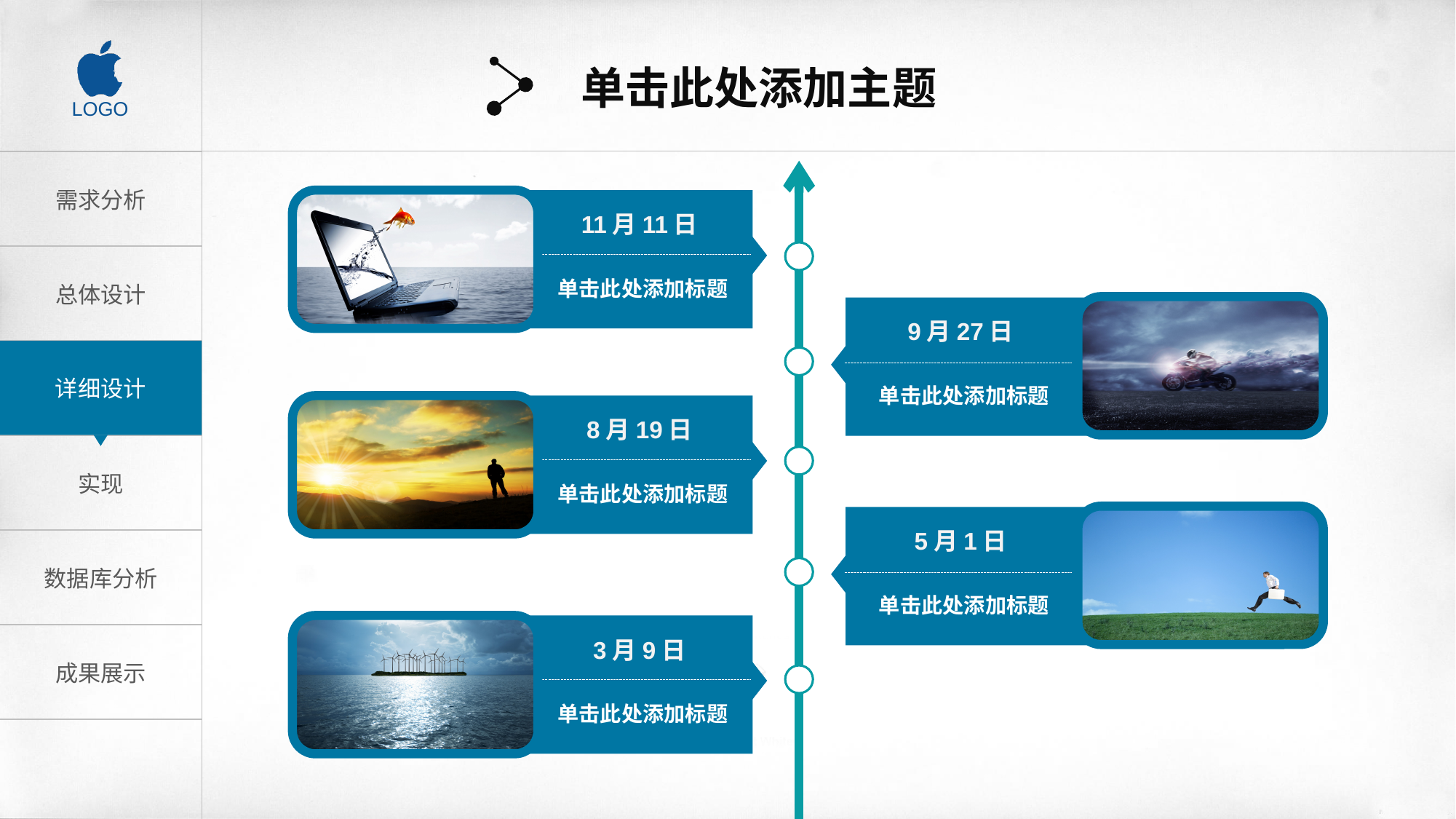

单击此处添加主题

11月11日

单击此处添加标题

9月27日

单击此处添加标题

8月19日

单击此处添加标题

5月1日

单击此处添加标题

3月9日

单击此处添加标题